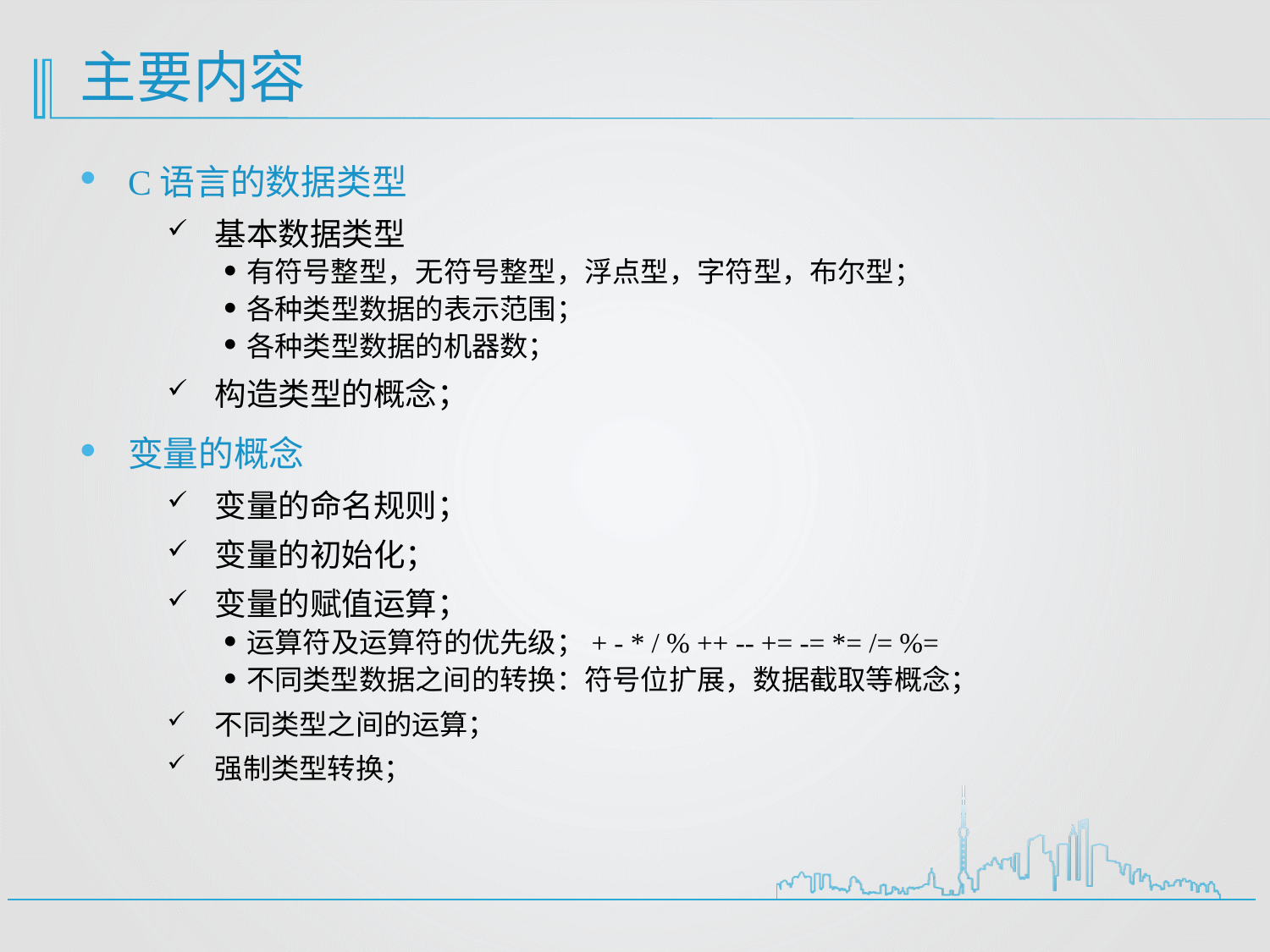

# 主要内容
C语言的数据类型
基本数据类型
有符号整型，无符号整型，浮点型，字符型，布尔型；
各种类型数据的表示范围；
各种类型数据的机器数；
构造类型的概念；
变量的概念
变量的命名规则；
变量的初始化；
变量的赋值运算；
运算符及运算符的优先级；+ - * / % ++ -- += -= *= /= %=
不同类型数据之间的转换：符号位扩展，数据截取等概念；
不同类型之间的运算；
强制类型转换；